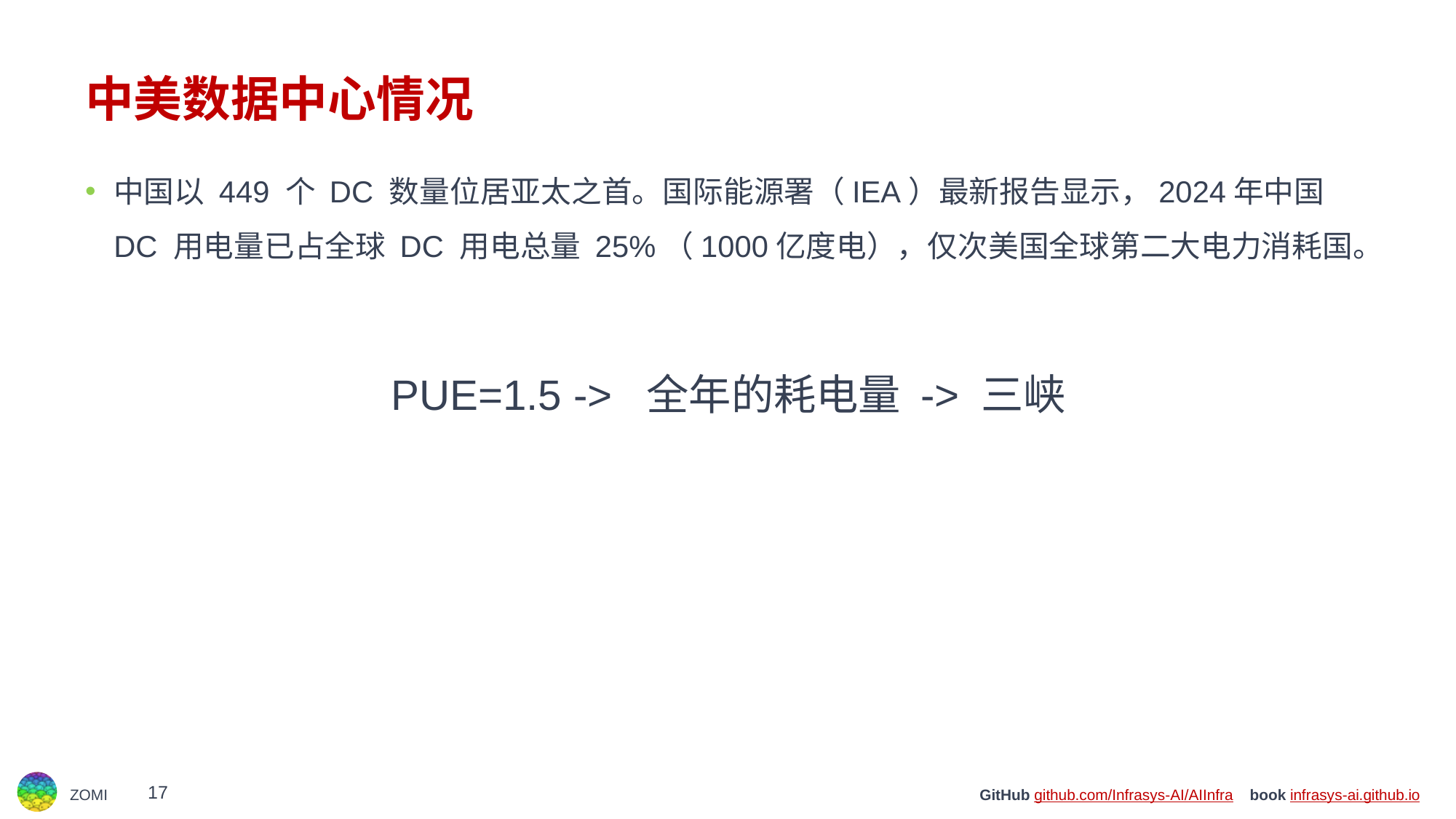

# 中美数据中心情况
中国以 449 个 DC 数量位居亚太之首。国际能源署（IEA）最新报告显示，2024年中国 DC 用电量已占全球 DC 用电总量 25%（1000亿度电），仅次美国全球第二大电力消耗国。

PUE=1.5 ->  全年的耗电量 -> 三峡